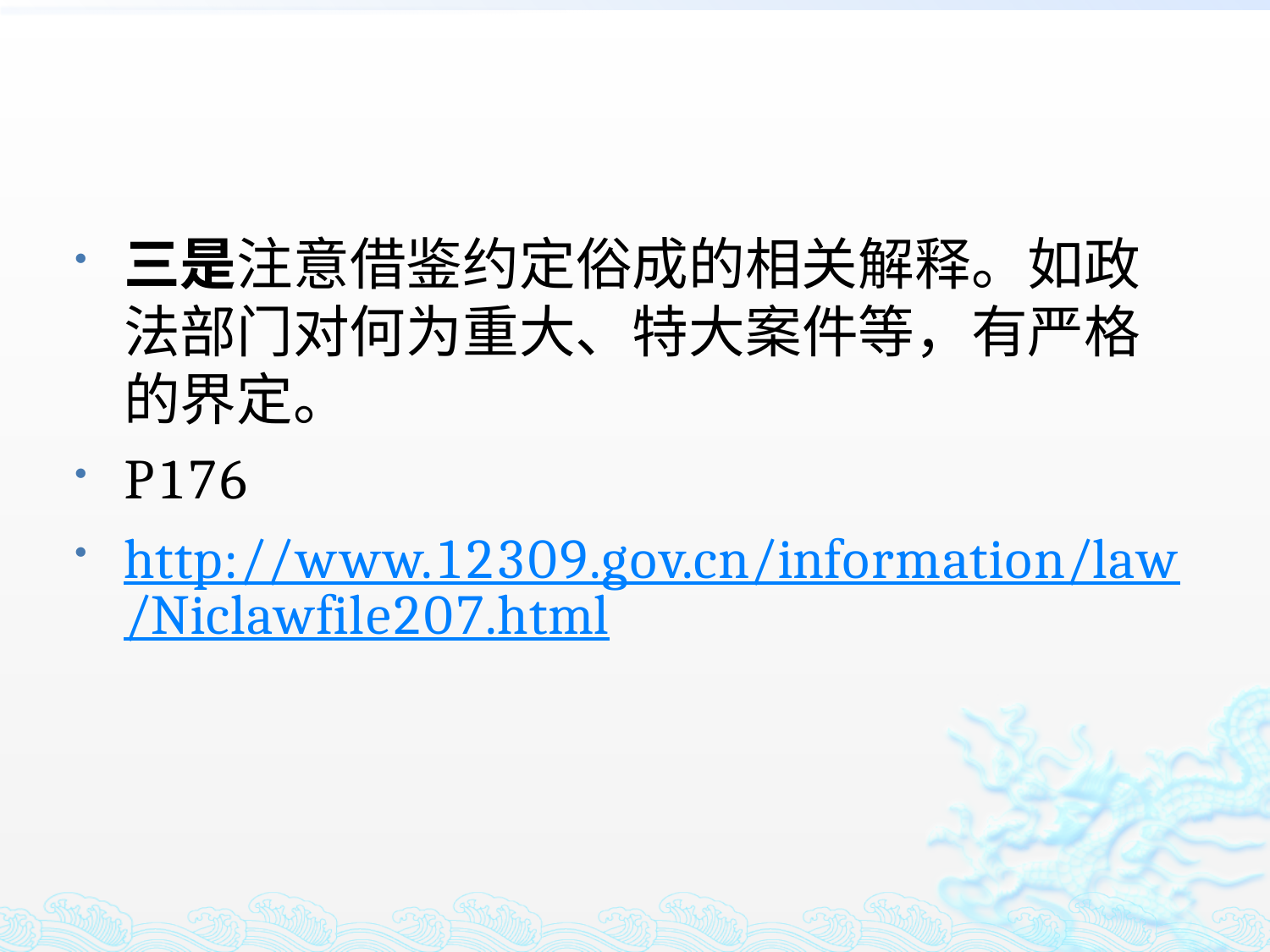

#
三是注意借鉴约定俗成的相关解释。如政法部门对何为重大、特大案件等，有严格的界定。
P176
http://www.12309.gov.cn/information/law/Niclawfile207.html